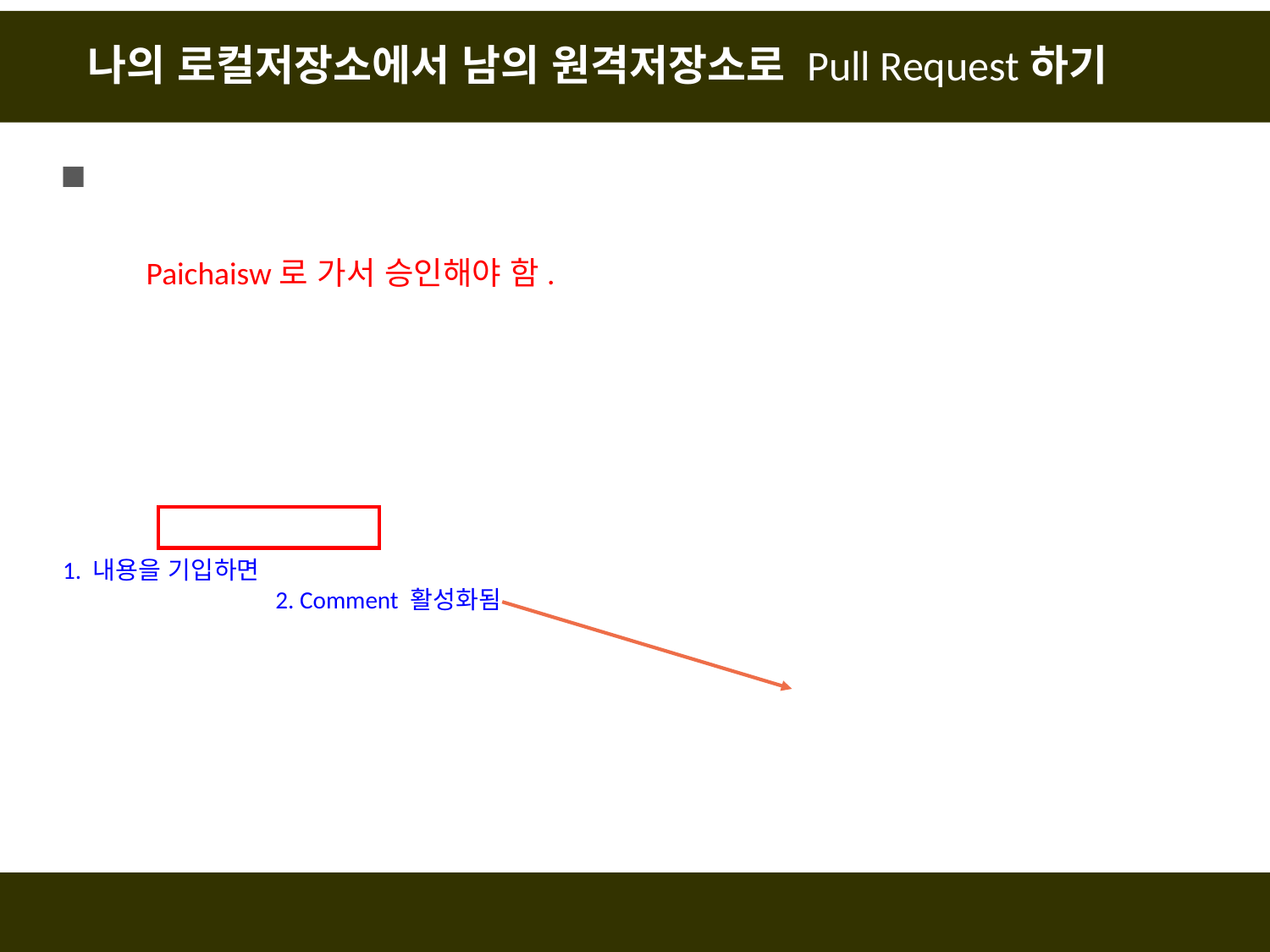

# 나의 로컬저장소에서 남의 원격저장소로 Pull Request하기

Paichaisw로 가서 승인해야 함.

1. 내용을 기입하면
2. Comment 활성화됨